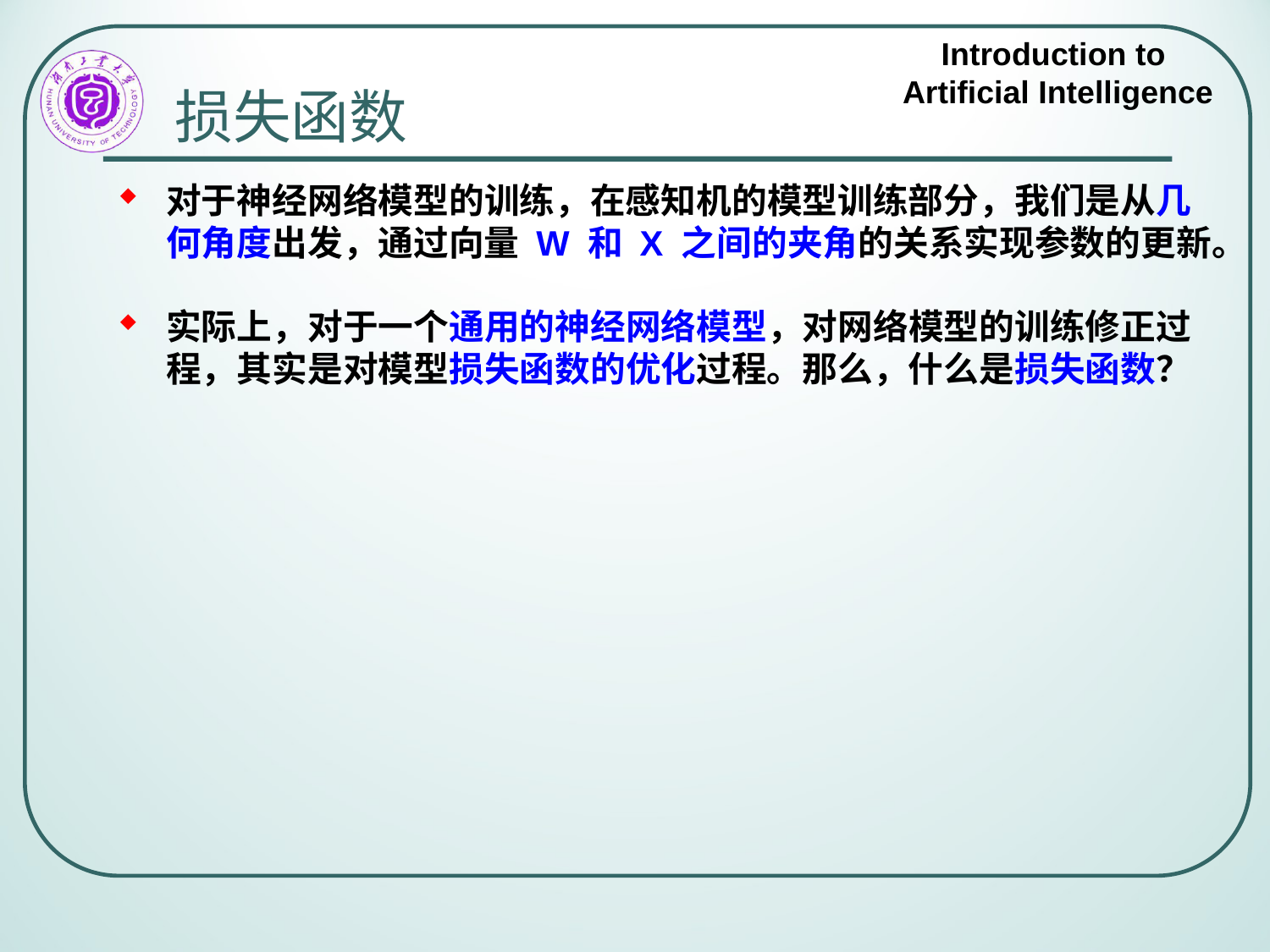

# 损失函数
对于神经网络模型的训练，在感知机的模型训练部分，我们是从几何角度出发，通过向量 W 和 X 之间的夹角的关系实现参数的更新。

实际上，对于一个通用的神经网络模型，对网络模型的训练修正过程，其实是对模型损失函数的优化过程。那么，什么是损失函数？